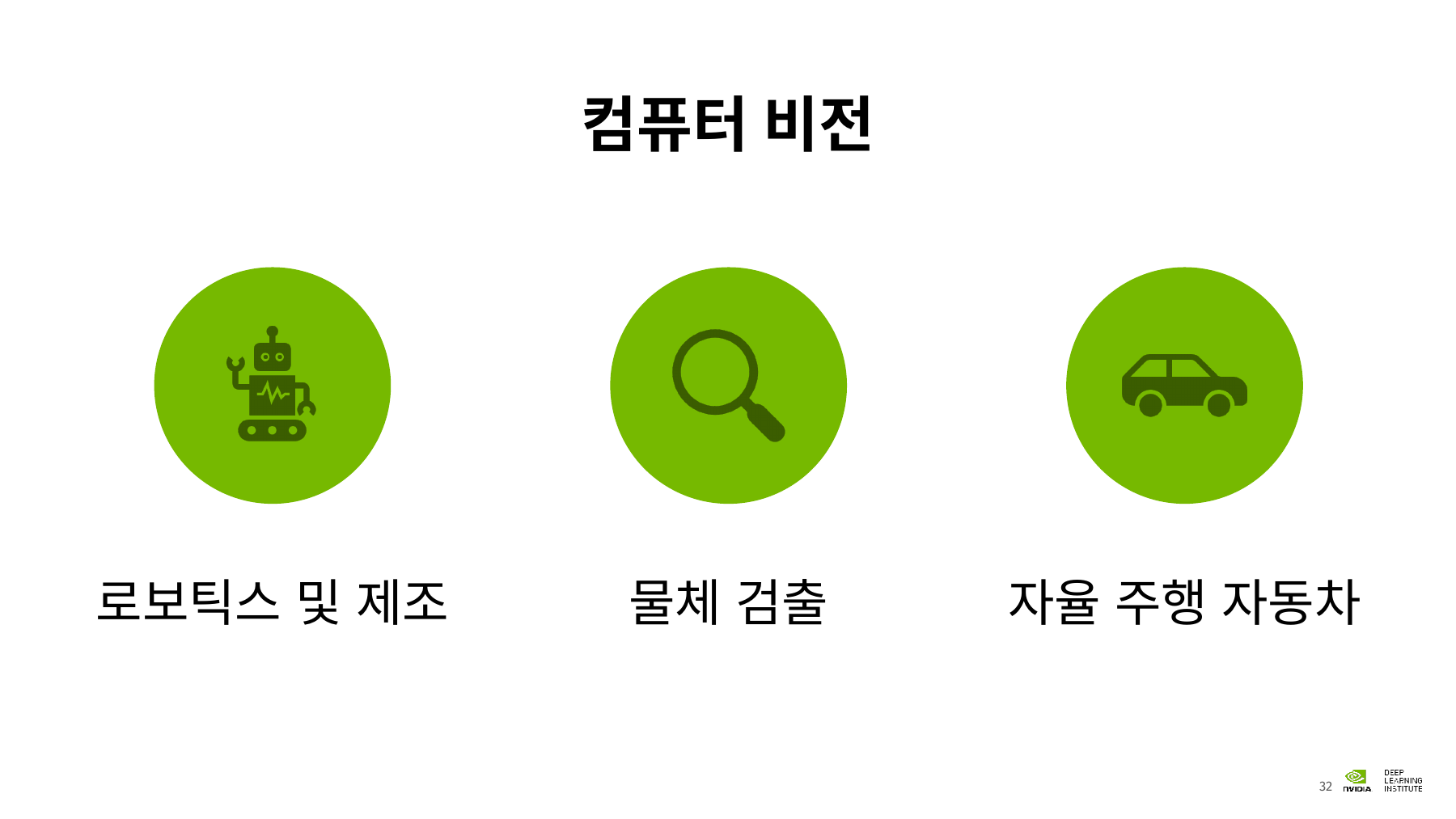

# 컴퓨터 비전

로보틱스 및 제조

물체 검출

자율 주행 자동차